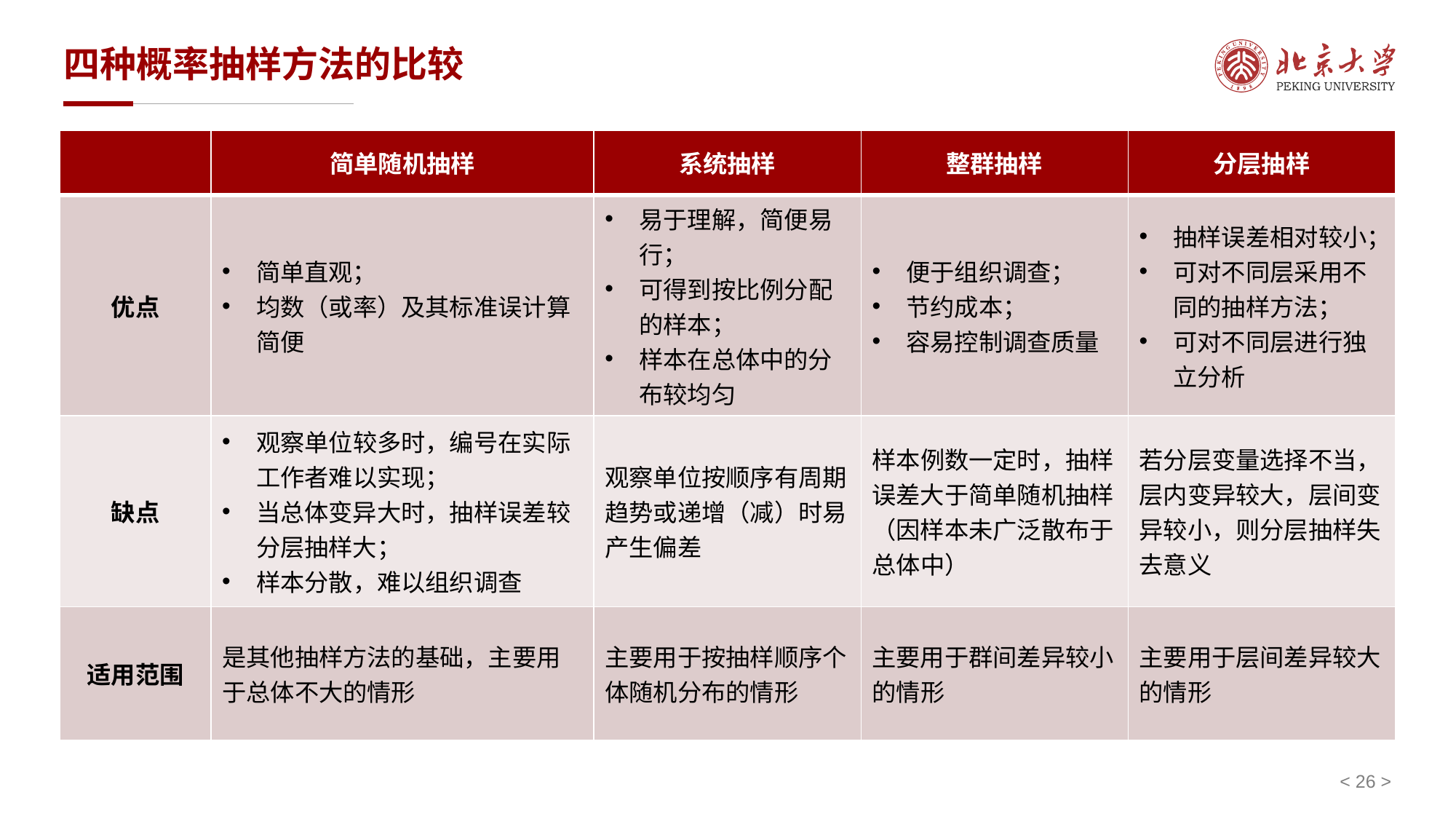

# 四种概率抽样方法的比较
|  | 简单随机抽样 | 系统抽样 | 整群抽样 | 分层抽样 |
| --- | --- | --- | --- | --- |
| 优点 | 简单直观； 均数（或率）及其标准误计算简便 | 易于理解，简便易行； 可得到按比例分配的样本； 样本在总体中的分布较均匀 | 便于组织调查； 节约成本； 容易控制调查质量 | 抽样误差相对较小； 可对不同层采用不同的抽样方法； 可对不同层进行独立分析 |
| 缺点 | 观察单位较多时，编号在实际工作者难以实现； 当总体变异大时，抽样误差较分层抽样大； 样本分散，难以组织调查 | 观察单位按顺序有周期趋势或递增（减）时易产生偏差 | 样本例数一定时，抽样误差大于简单随机抽样（因样本未广泛散布于总体中） | 若分层变量选择不当，层内变异较大，层间变异较小，则分层抽样失去意义 |
| 适用范围 | 是其他抽样方法的基础，主要用于总体不大的情形 | 主要用于按抽样顺序个体随机分布的情形 | 主要用于群间差异较小的情形 | 主要用于层间差异较大的情形 |
< 26 >